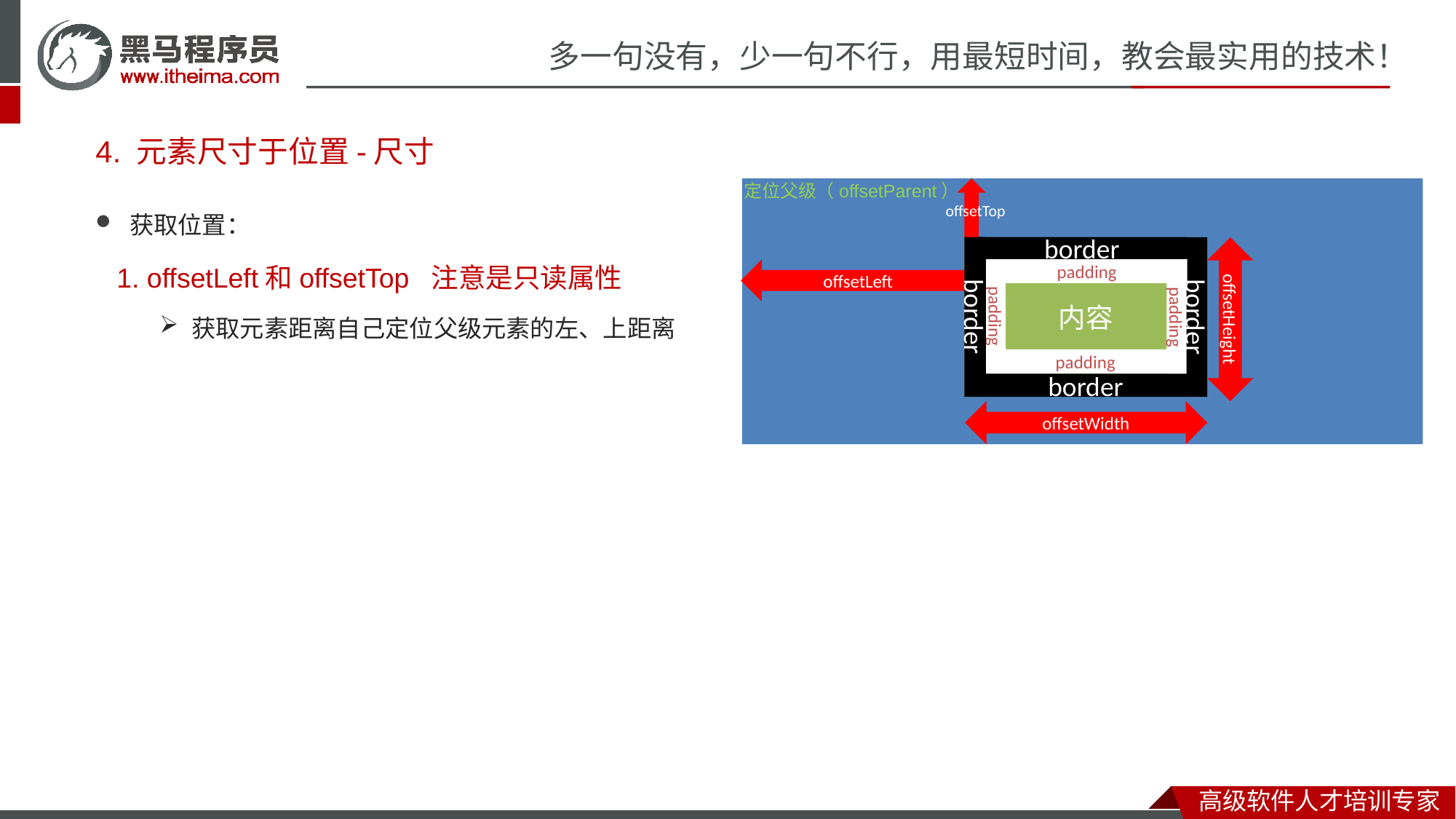

# 4. 元素尺寸于位置-尺寸
border
定位父级（offsetParent）

offsetTop
border
内容
border
offsetHeight
padding
padding
offsetLeft
padding
border
padding
offsetWidth
获取位置：
1. offsetLeft和offsetTop  注意是只读属性
获取元素距离自己定位父级元素的左、上距离